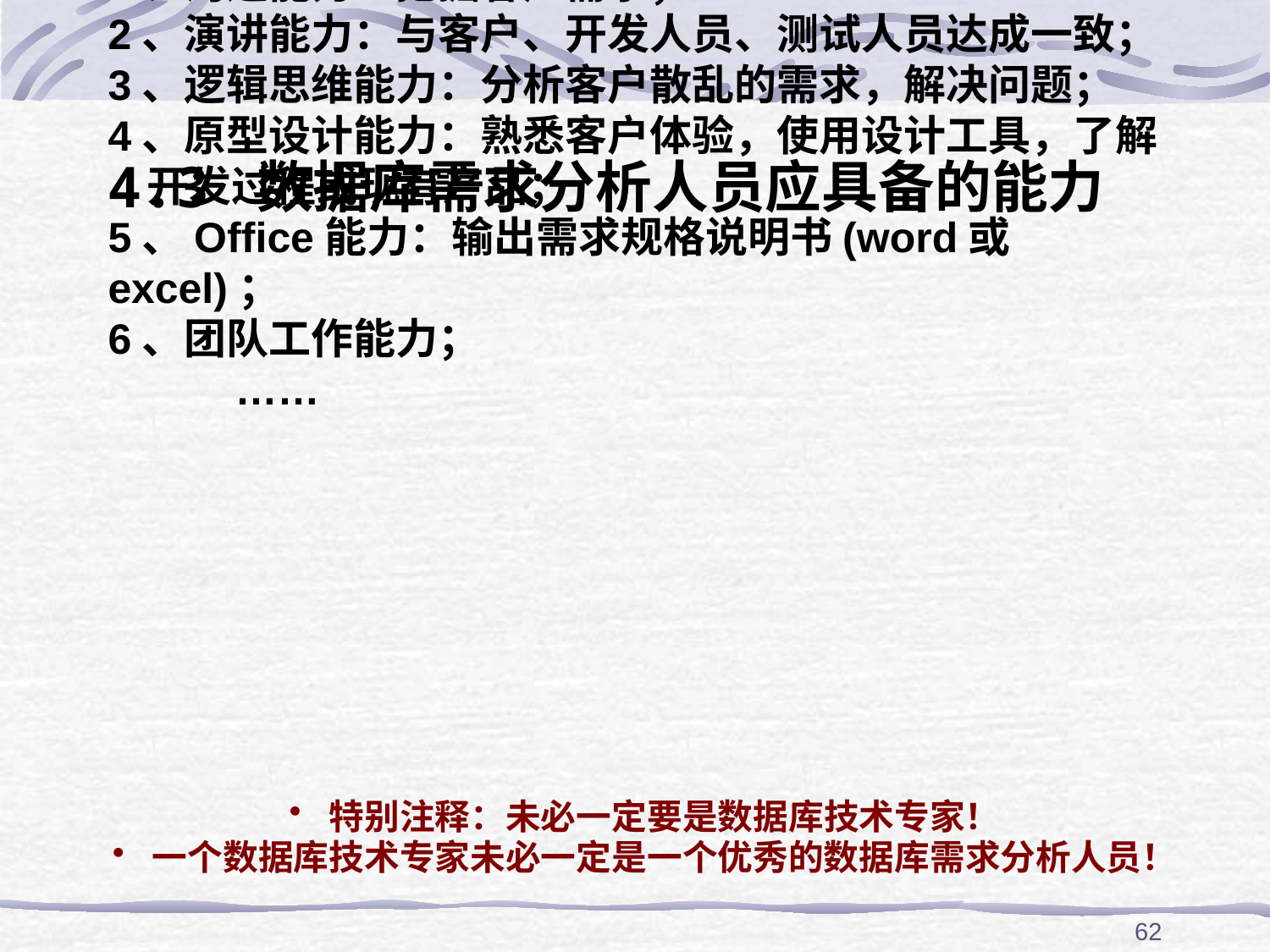

4.3 数据库需求分析人员应具备的能力
1、沟通能力：挖掘客户需求；
2、演讲能力：与客户、开发人员、测试人员达成一致；
3、逻辑思维能力：分析客户散乱的需求，解决问题；
4、原型设计能力：熟悉客户体验，使用设计工具，了解
   开发过程或现有产品；
5、Office能力：输出需求规格说明书(word或excel)；
6、团队工作能力；
	……
特别注释：未必一定要是数据库技术专家！
一个数据库技术专家未必一定是一个优秀的数据库需求分析人员！
62